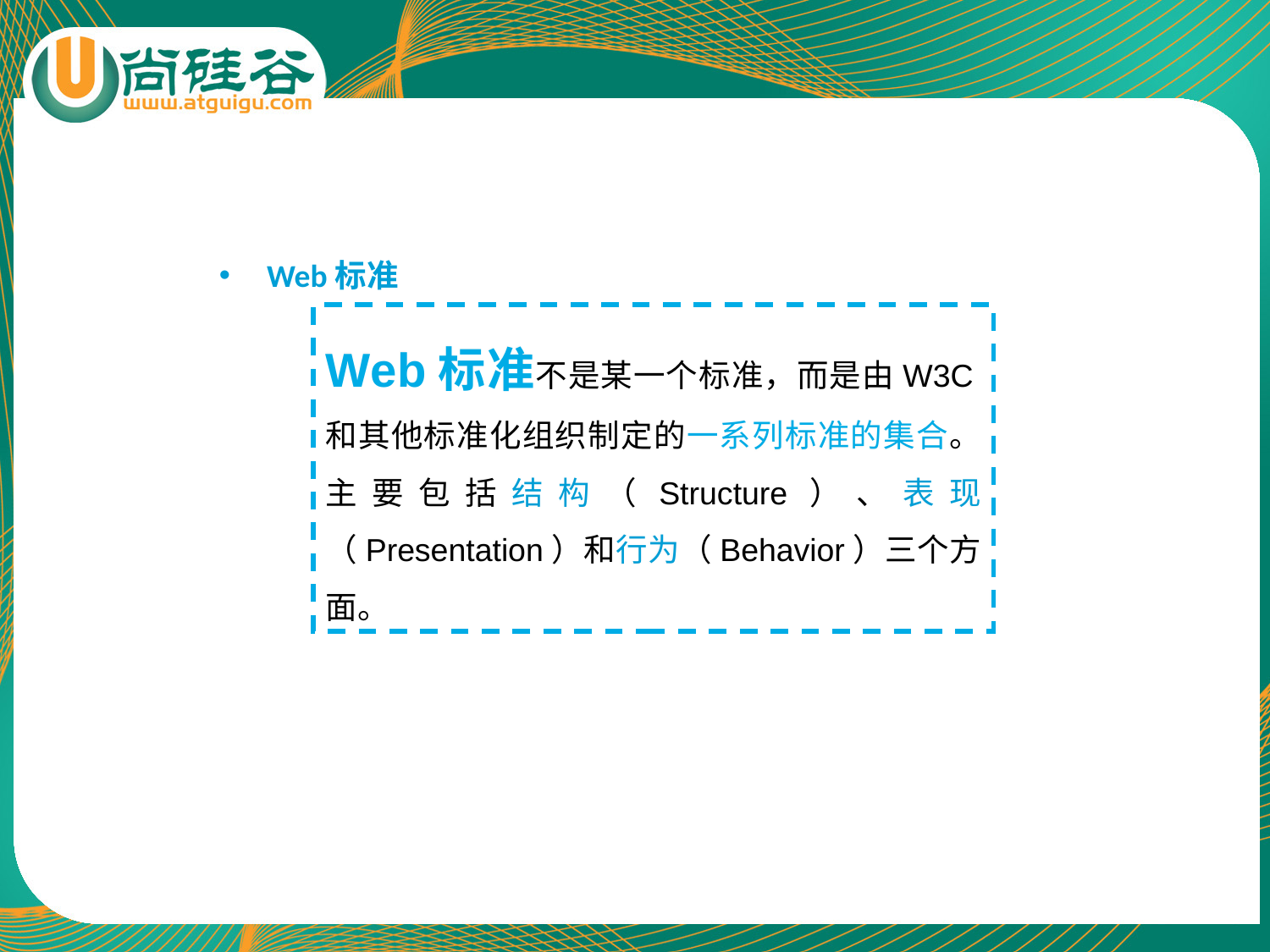

# Web标准

Web标准不是某一个标准，而是由W3C和其他标准化组织制定的一系列标准的集合。主要包括结构（Structure）、表现（Presentation）和行为（Behavior）三个方面。